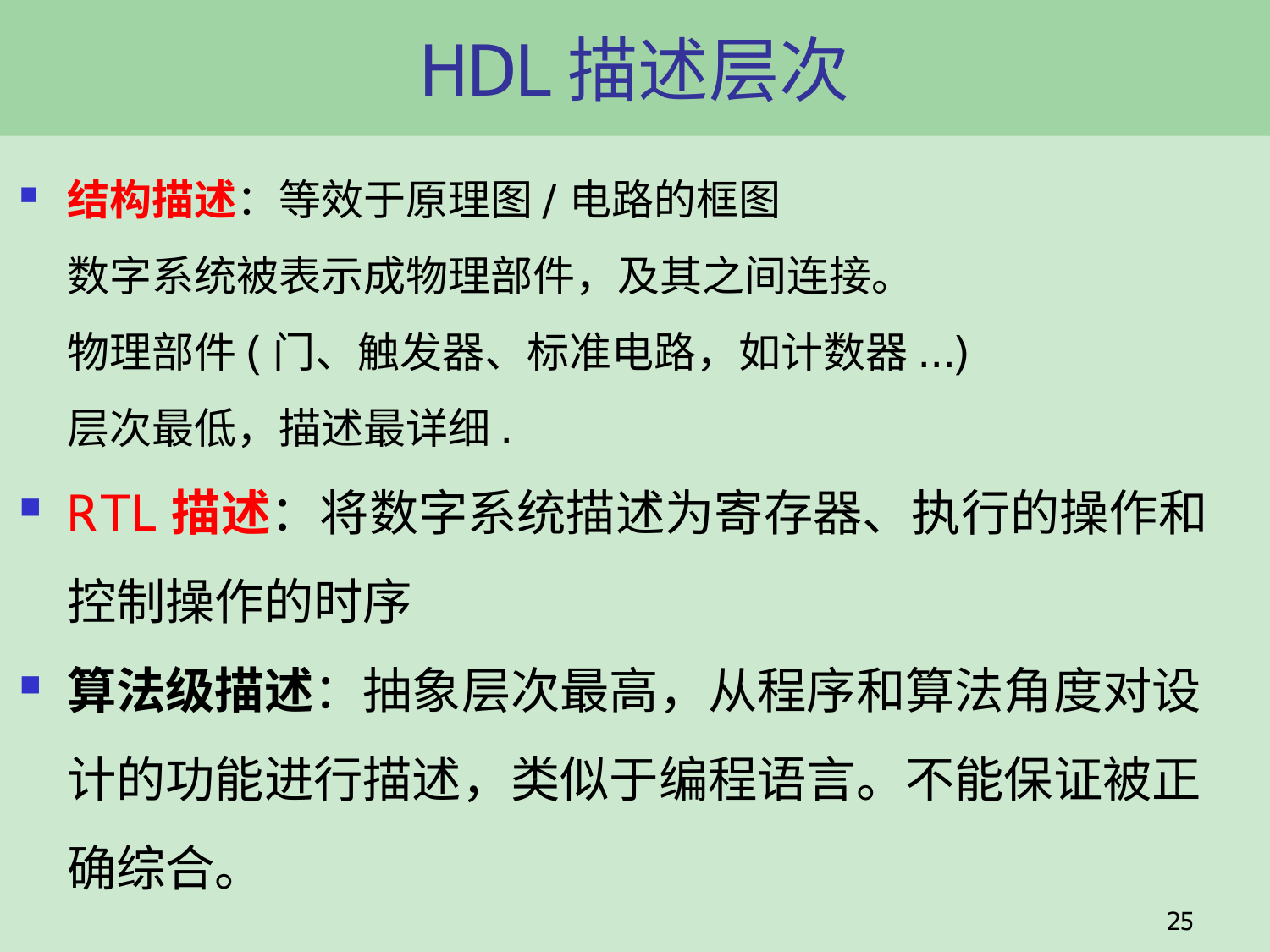

# HDL描述层次
结构描述：等效于原理图/电路的框图
数字系统被表示成物理部件，及其之间连接。
物理部件(门、触发器、标准电路，如计数器...)
层次最低，描述最详细.
RTL描述：将数字系统描述为寄存器、执行的操作和控制操作的时序
算法级描述：抽象层次最高，从程序和算法角度对设计的功能进行描述，类似于编程语言。不能保证被正确综合。
25